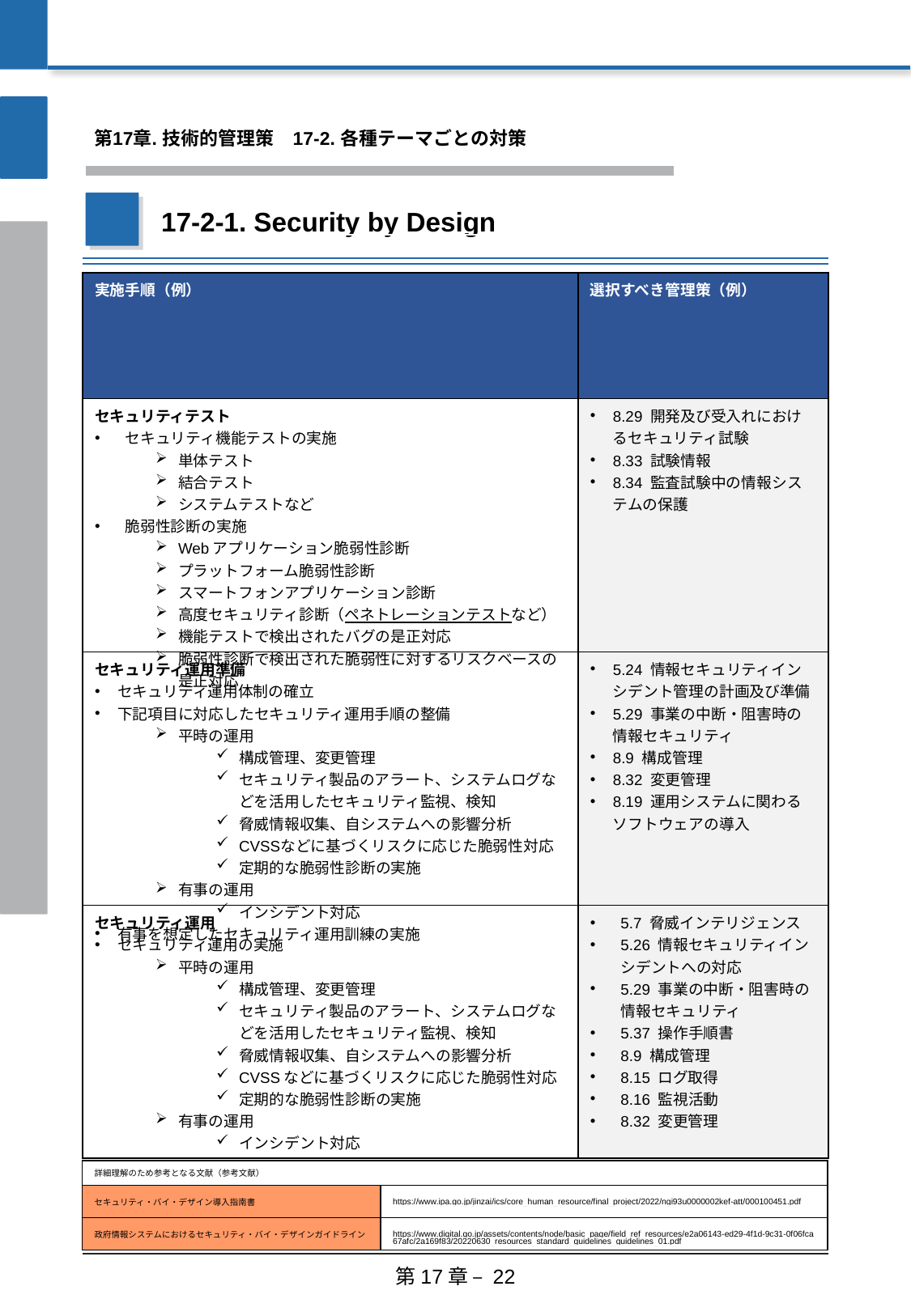

第17章. 技術的管理策
　17-2. 各種テーマごとの対策
17-2-1. Security by Design
| 実施手順（例） | 選択すべき管理策（例） |
| --- | --- |
| セキュリティテスト セキュリティ機能テストの実施 単体テスト 結合テスト システムテストなど 脆弱性診断の実施 Webアプリケーション脆弱性診断 プラットフォーム脆弱性診断 スマートフォンアプリケーション診断 高度セキュリティ診断（ペネトレーションテストなど） 機能テストで検出されたバグの是正対応 脆弱性診断で検出された脆弱性に対するリスクベースの是正対応 | 8.29 開発及び受入れにおけるセキュリティ試験 8.33 試験情報 8.34 監査試験中の情報システムの保護 |
| セキュリティ運用準備 セキュリティ運用体制の確立 下記項目に対応したセキュリティ運用手順の整備 平時の運用 構成管理、変更管理 セキュリティ製品のアラート、システムログなどを活用したセキュリティ監視、検知 脅威情報収集、自システムへの影響分析 CVSSなどに基づくリスクに応じた脆弱性対応 定期的な脆弱性診断の実施 有事の運用 インシデント対応 有事を想定したセキュリティ運用訓練の実施 | 5.24 情報セキュリティインシデント管理の計画及び準備 5.29 事業の中断・阻害時の情報セキュリティ 8.9 構成管理 8.32 変更管理 8.19 運用システムに関わるソフトウェアの導入 |
| セキュリティ運用 セキュリティ運用の実施 平時の運用 構成管理、変更管理 セキュリティ製品のアラート、システムログなどを活用したセキュリティ監視、検知 脅威情報収集、自システムへの影響分析 CVSSなどに基づくリスクに応じた脆弱性対応 定期的な脆弱性診断の実施 有事の運用 インシデント対応 | 5.7 脅威インテリジェンス 5.26 情報セキュリティインシデントへの対応 5.29 事業の中断・阻害時の情報セキュリティ 5.37 操作手順書 8.9 構成管理 8.15 ログ取得 8.16 監視活動 8.32 変更管理 |
| 詳細理解のため参考となる文献（参考文献） |  |
| --- | --- |
| セキュリティ・バイ・デザイン導入指南書 | https://www.ipa.go.jp/jinzai/ics/core\_human\_resource/final\_project/2022/ngi93u0000002kef-att/000100451.pdf |
| 政府情報システムにおけるセキュリティ・バイ・デザインガイドライン | https://www.digital.go.jp/assets/contents/node/basic\_page/field\_ref\_resources/e2a06143-ed29-4f1d-9c31-0f06fca67afc/2a169f83/20220630\_resources\_standard\_guidelines\_guidelines\_01.pdf |
第17章 – 22